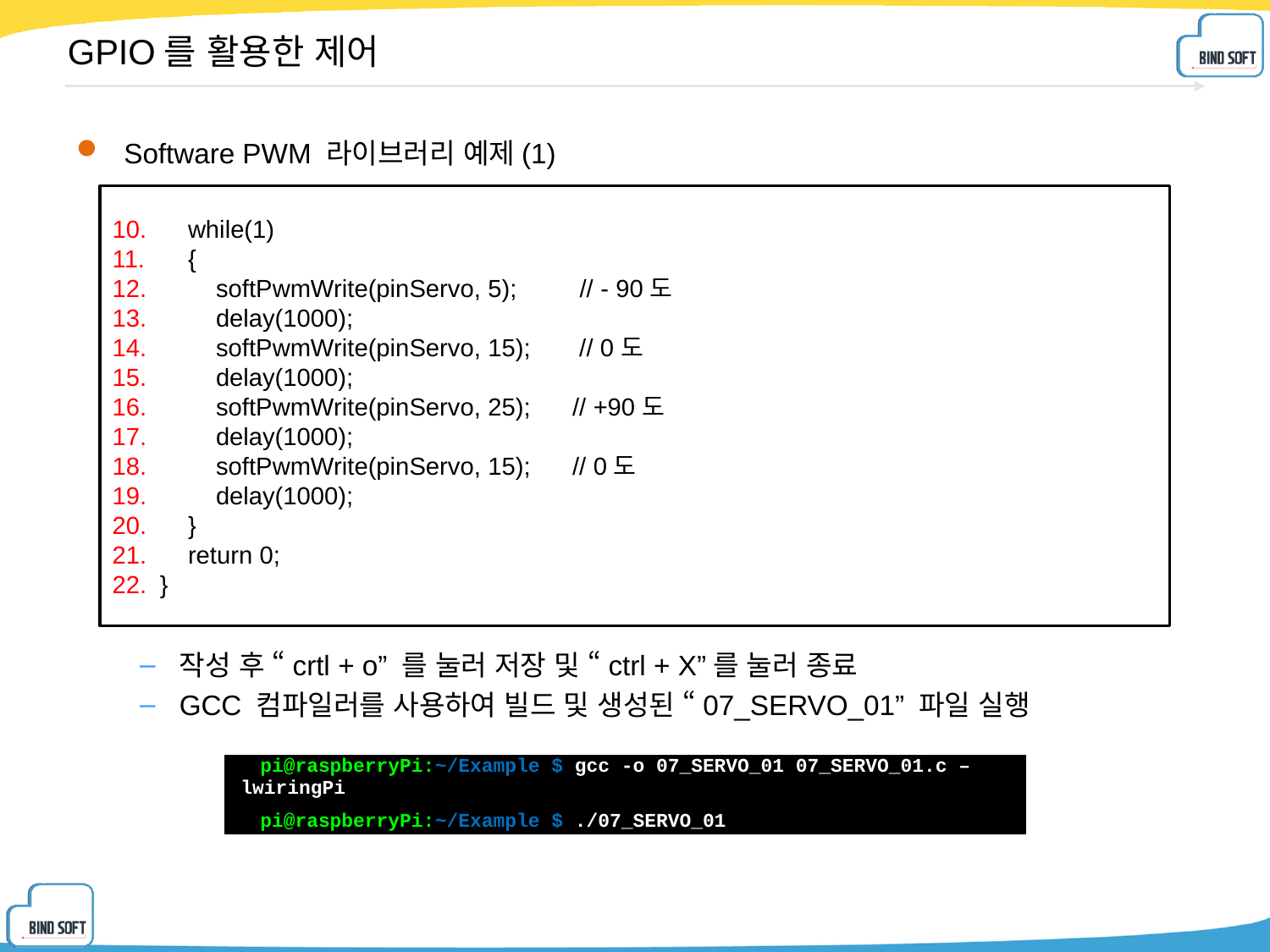

# GPIO를 활용한 제어
Software PWM 라이브러리 예제(1)

작성 후 “crtl + o” 를 눌러 저장 및 “ctrl + X”를 눌러 종료
GCC 컴파일러를 사용하여 빌드 및 생성된 “07_SERVO_01” 파일 실행

    while(1)
    {
        softPwmWrite(pinServo, 5);         // - 90도
        delay(1000);
        softPwmWrite(pinServo, 15);       // 0도
        delay(1000);
        softPwmWrite(pinServo, 25);      // +90도
        delay(1000);
        softPwmWrite(pinServo, 15);      // 0도
        delay(1000);
    }
    return 0;
}
| pi@raspberryPi:~/Example $ gcc -o 07\_SERVO\_01 07\_SERVO\_01.c –lwiringPi pi@raspberryPi:~/Example $ ./07\_SERVO\_01 |
| --- |